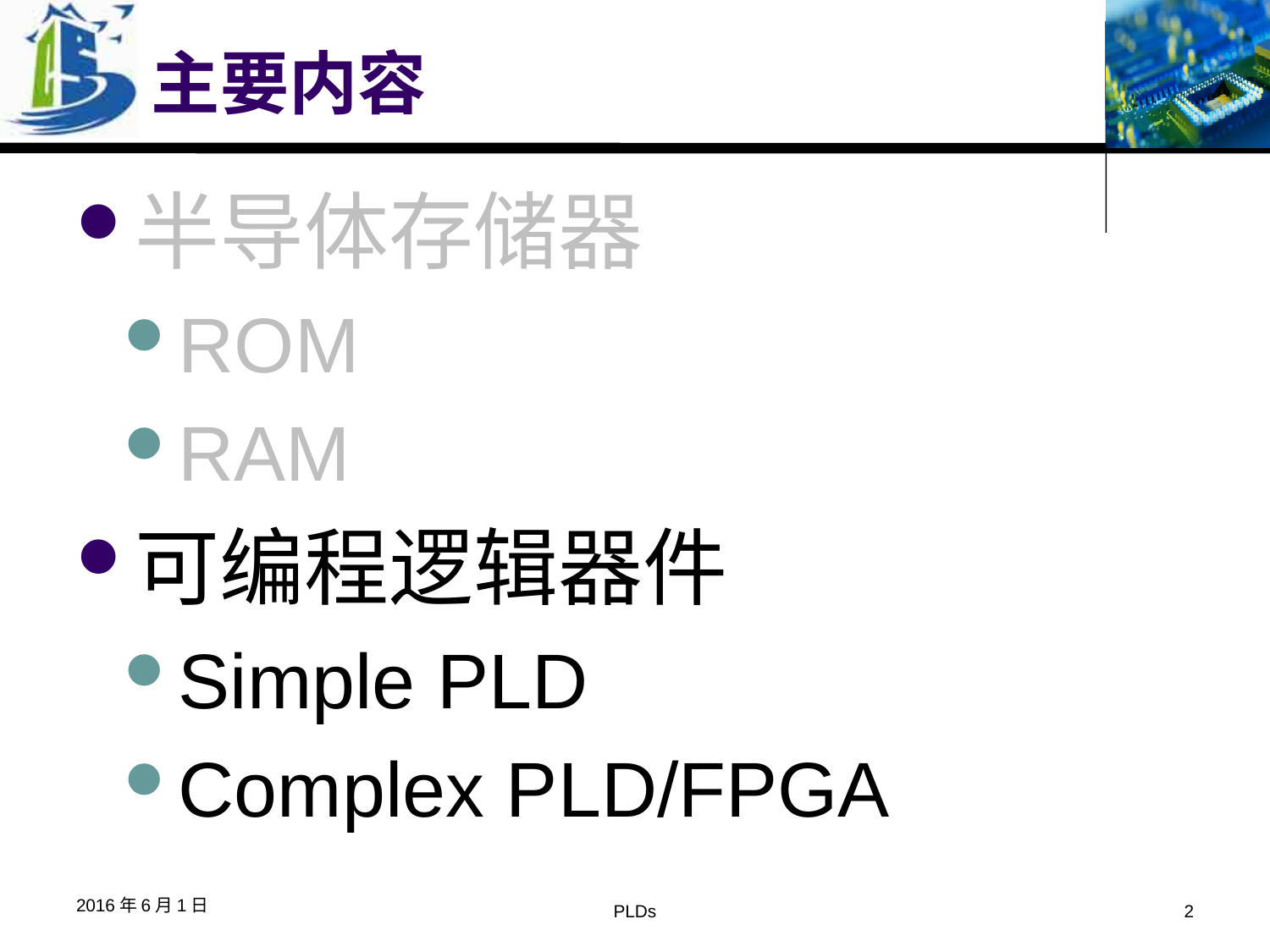

# 主要内容
半导体存储器
ROM
RAM
可编程逻辑器件
Simple PLD
Complex PLD/FPGA
2016年6月1日
PLDs
2